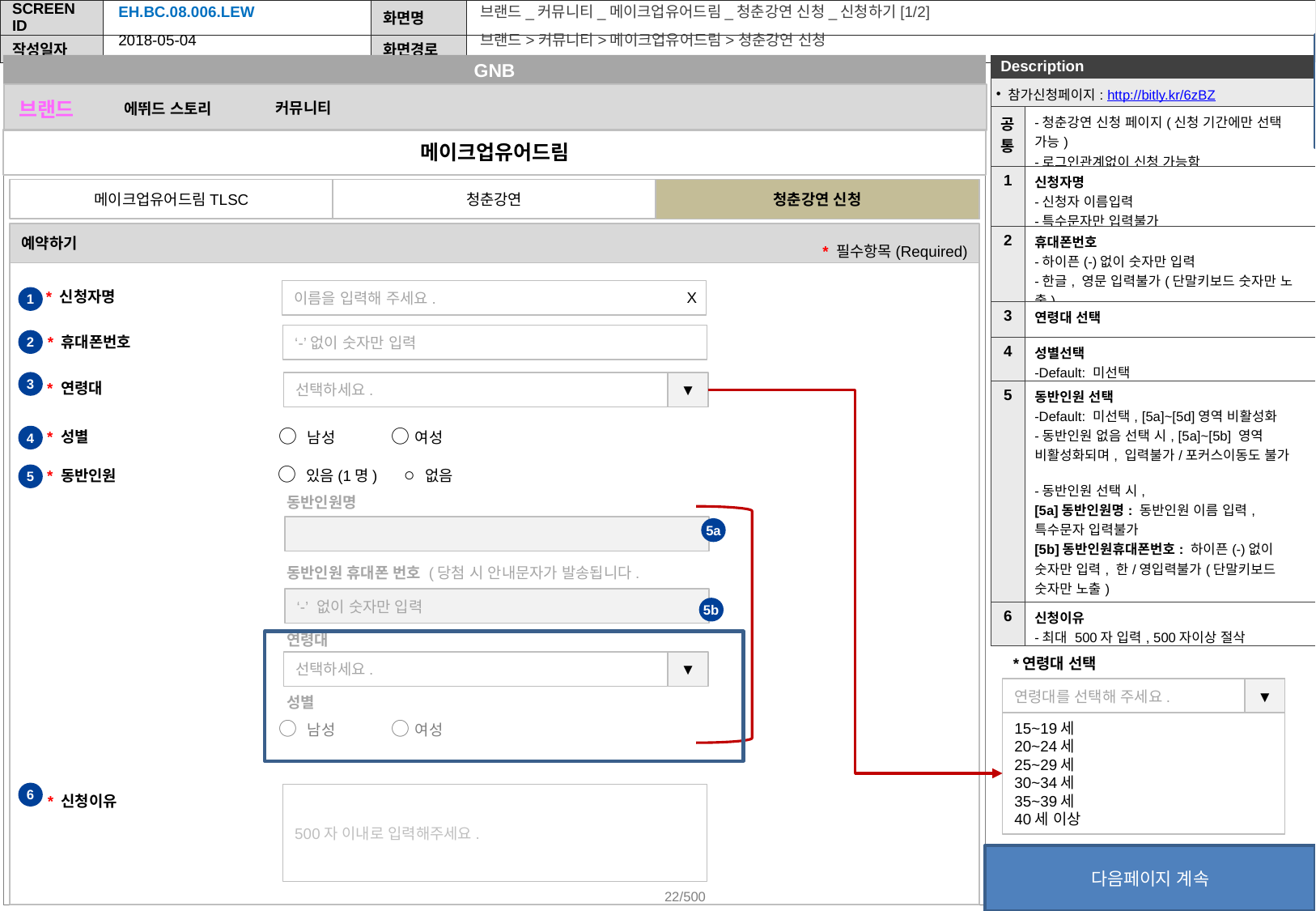

EH.BC.08.006.LEW
브랜드_커뮤니티_메이크업유어드림_청춘강연 신청_신청하기[1/2]
2018-05-04
브랜드>커뮤니티>메이크업유어드림>청춘강연 신청
5/4
동반인원 內 성별/연령대 추가
GNB
| Description |  |
| --- | --- |
| 참가신청페이지: http://bitly.kr/6zBZ |  |
| 공통 | -청춘강연 신청 페이지(신청 기간에만 선택 가능) -로그인관계없이 신청 가능함 |
| 1 | 신청자명 -신청자 이름입력 -특수문자만 입력불가 |
| 2 | 휴대폰번호 -하이픈(-)없이 숫자만 입력 -한글, 영문 입력불가(단말키보드 숫자만 노출) |
| 3 | 연령대 선택 |
| 4 | 성별선택 -Default: 미선택 |
| 5 | 동반인원 선택 -Default: 미선택, [5a]~[5d]영역 비활성화 -동반인원 없음 선택 시, [5a]~[5b] 영역 비활성화되며, 입력불가/포커스이동도 불가 -동반인원 선택 시, [5a]동반인원명: 동반인원 이름 입력, 특수문자 입력불가 [5b]동반인원휴대폰번호: 하이픈(-)없이 숫자만 입력, 한/영입력불가(단말키보드 숫자만 노출) [5c]연령대 선택 [5d]성별선택: Default 미선택 |
| 6 | 신청이유 -최대 500자 입력, 500자이상 절삭 |

브랜드
커뮤니티
에뛰드 스토리
메이크업유어드림
메이크업유어드림TLSC
청춘강연
청춘강연 신청
예약하기

* 필수항목(Required)
이름을 입력해 주세요.
* 신청자명
X
1
‘-’없이 숫자만 입력
* 휴대폰번호
2
▼
선택하세요.
* 연령대
3
○ 남성            ○ 여성
* 성별
4
○ 있음(1명)     ○ 없음
* 동반인원
5
동반인원명

5a
동반인원 휴대폰 번호 (당첨 시 안내문자가 발송됩니다.
‘-’ 없이 숫자만 입력
5b
연령대

*연령대 선택
▼
선택하세요.
▼
연령대를 선택해 주세요.
성별
○ 남성            ○ 여성
15~19세
20~24세
25~29세
30~34세
35~39세
40세 이상
500자 이내로 입력해주세요.
6
* 신청이유
다음페이지 계속
22/500